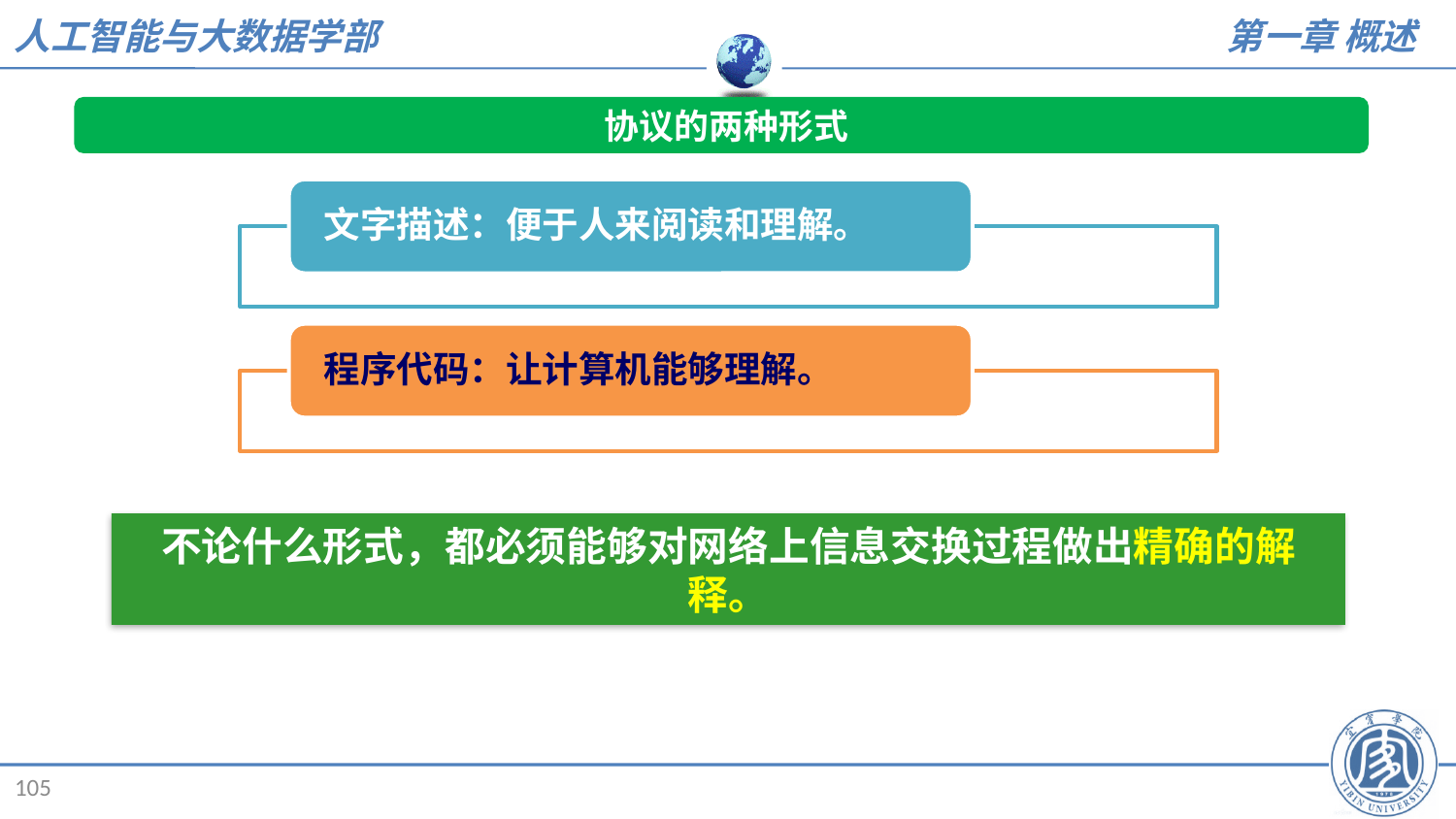

协议的两种形式
文字描述：便于人来阅读和理解。
程序代码：让计算机能够理解。
不论什么形式，都必须能够对网络上信息交换过程做出精确的解释。
105